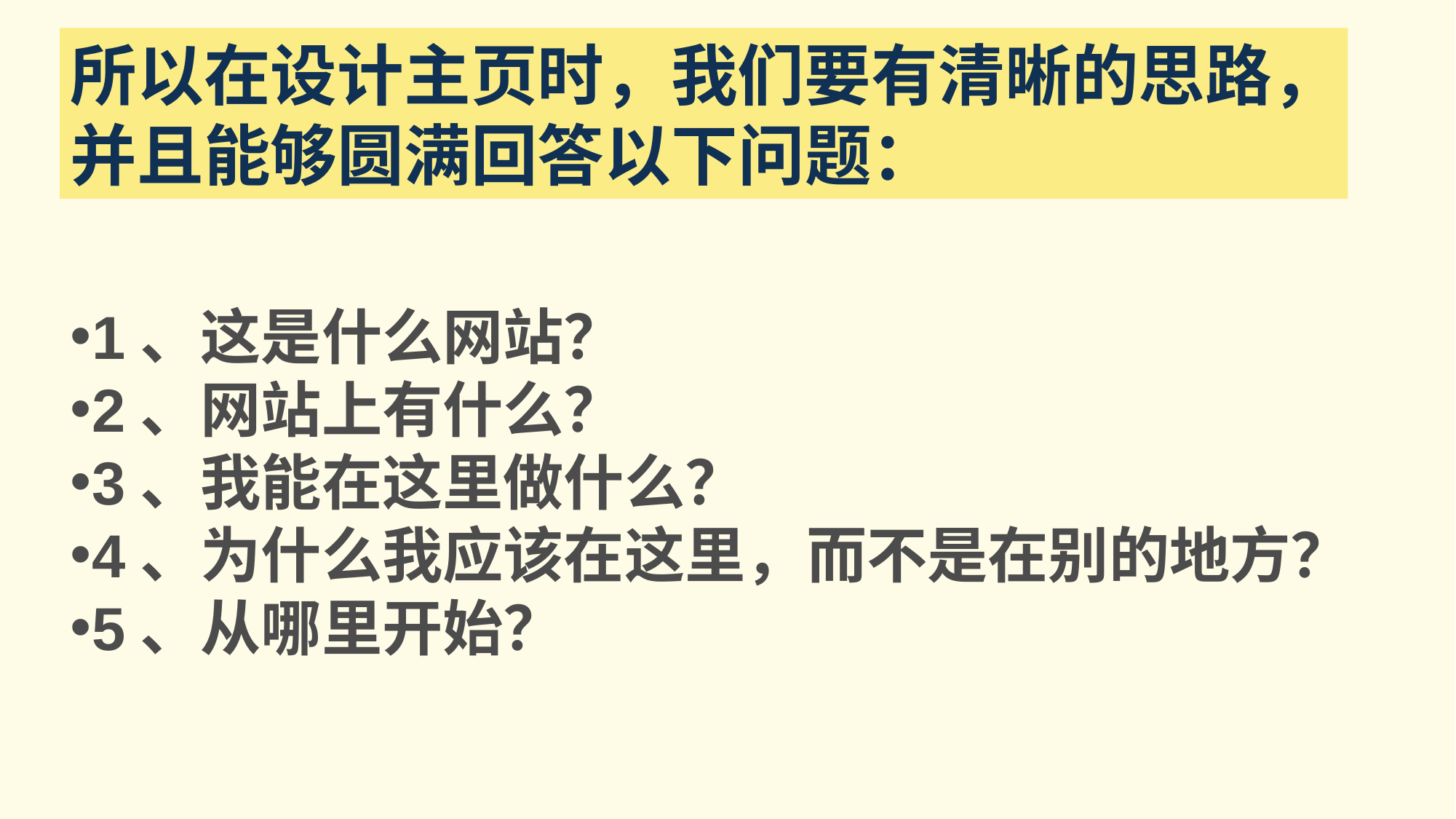

所以在设计主页时，我们要有清晰的思路，并且能够圆满回答以下问题：
1、这是什么网站？
2、网站上有什么？
3、我能在这里做什么？
4、为什么我应该在这里，而不是在别的地方？
5、从哪里开始？